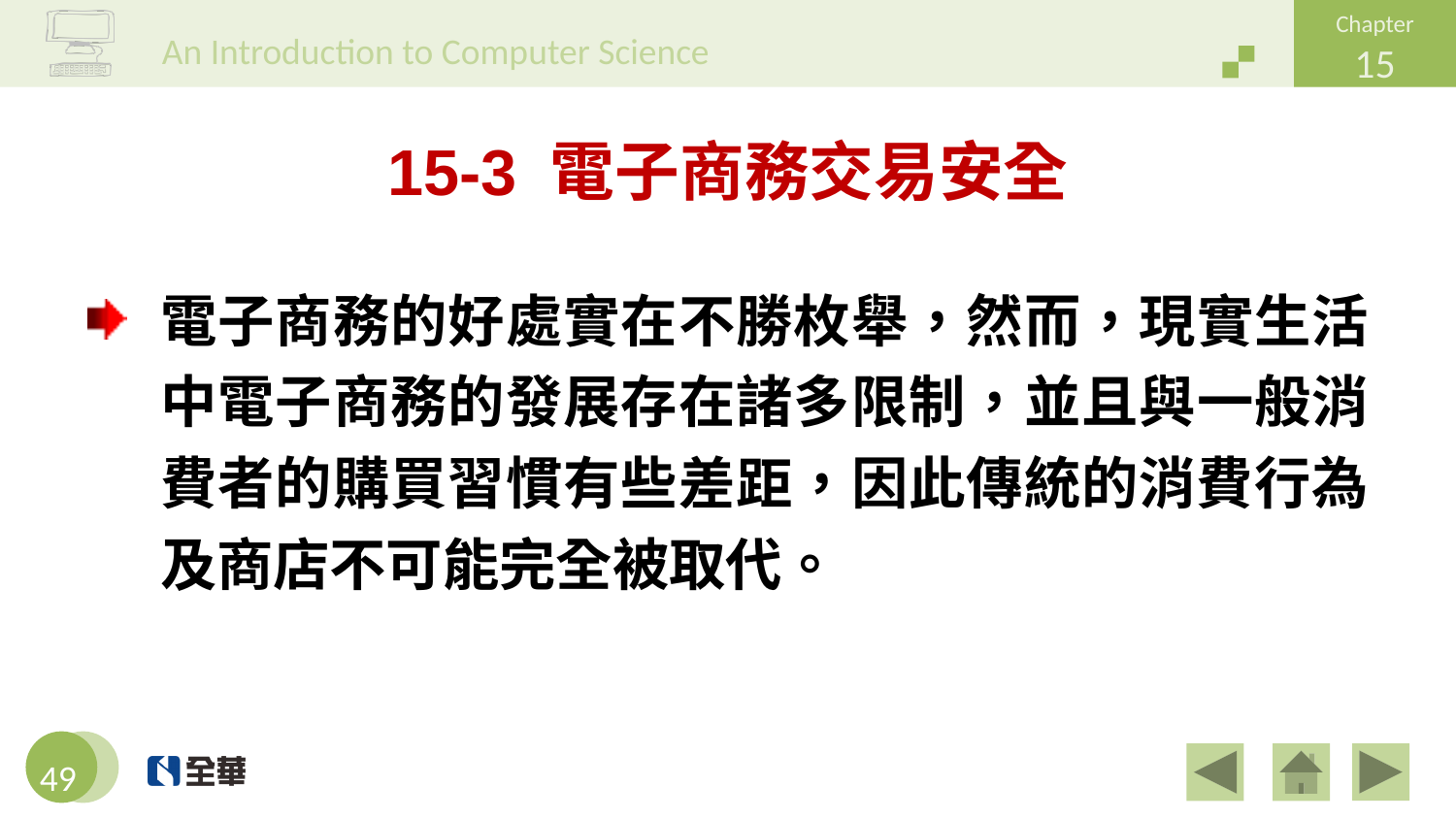

# 15-3 電子商務交易安全
電子商務的好處實在不勝枚舉，然而，現實生活中電子商務的發展存在諸多限制，並且與一般消費者的購買習慣有些差距，因此傳統的消費行為及商店不可能完全被取代。